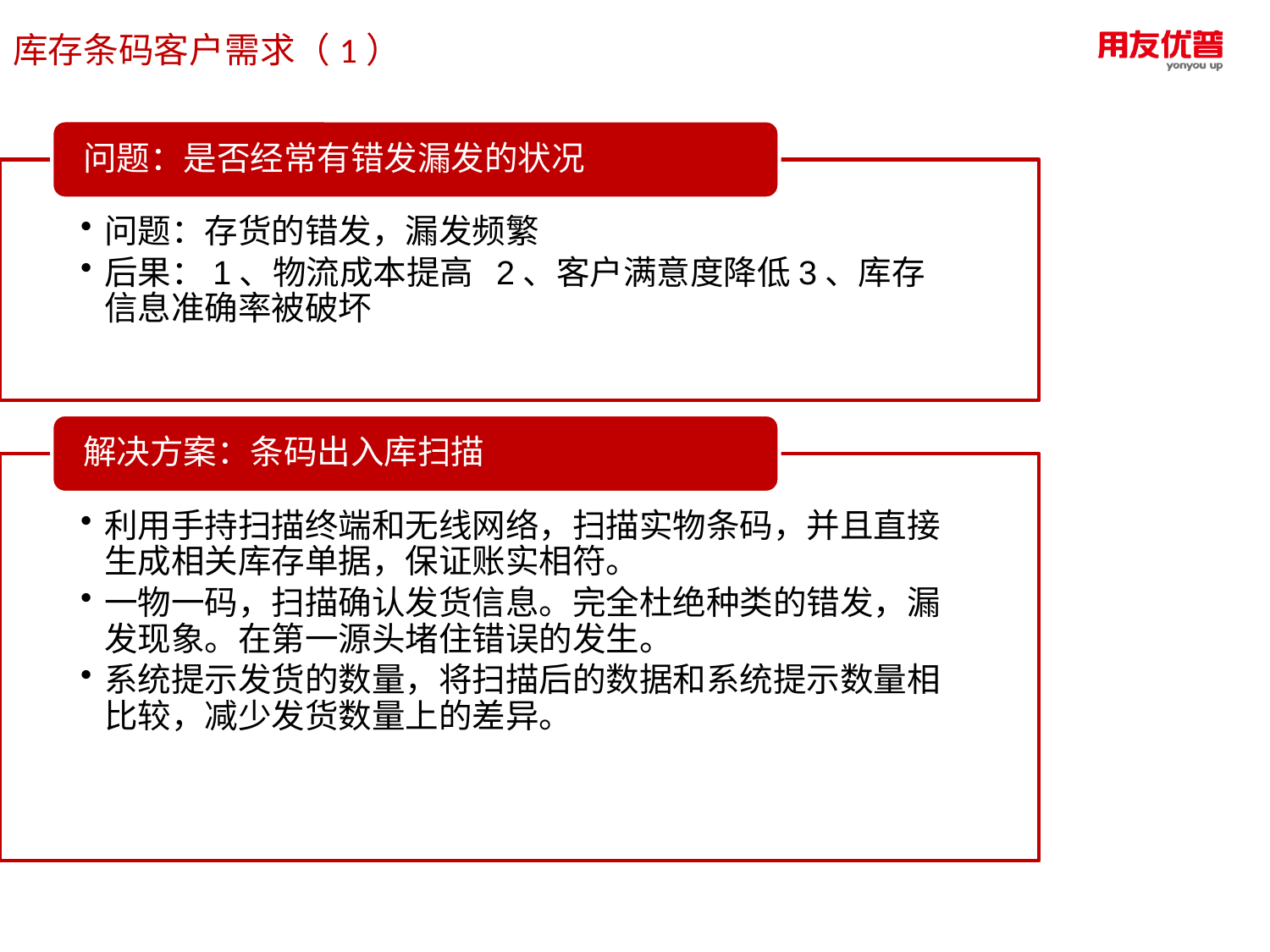

库存条码客户需求（1）
问题：存货的错发，漏发频繁
后果：1、物流成本提高  2、客户满意度降低3、库存信息准确率被破坏
问题：是否经常有错发漏发的状况
利用手持扫描终端和无线网络，扫描实物条码，并且直接生成相关库存单据，保证账实相符。
一物一码，扫描确认发货信息。完全杜绝种类的错发，漏发现象。在第一源头堵住错误的发生。
系统提示发货的数量，将扫描后的数据和系统提示数量相比较，减少发货数量上的差异。
解决方案：条码出入库扫描